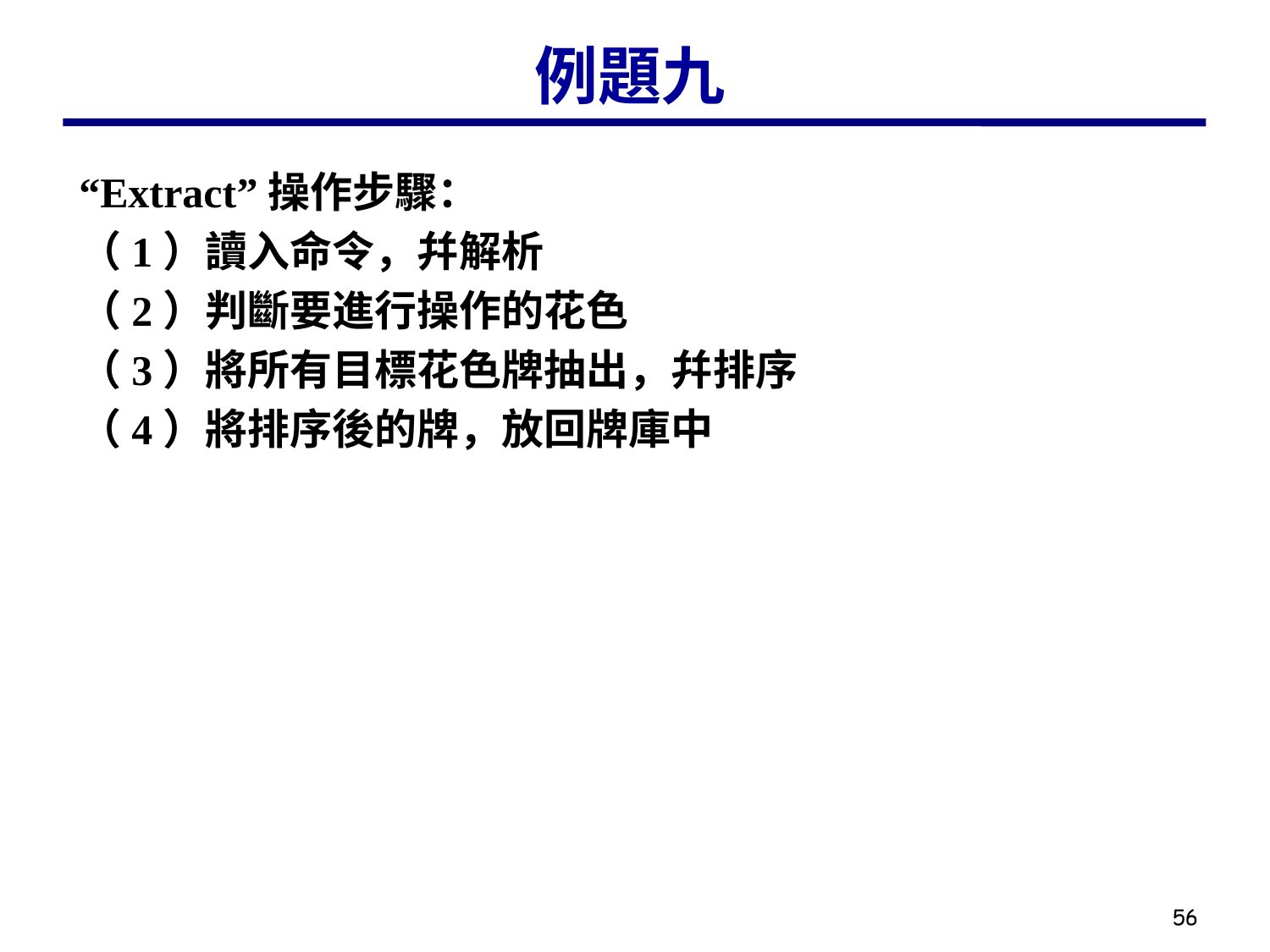

# 例題九
“Extract”操作步驟：
（1）讀入命令，幷解析
（2）判斷要進行操作的花色
（3）將所有目標花色牌抽出，幷排序
（4）將排序後的牌，放回牌庫中